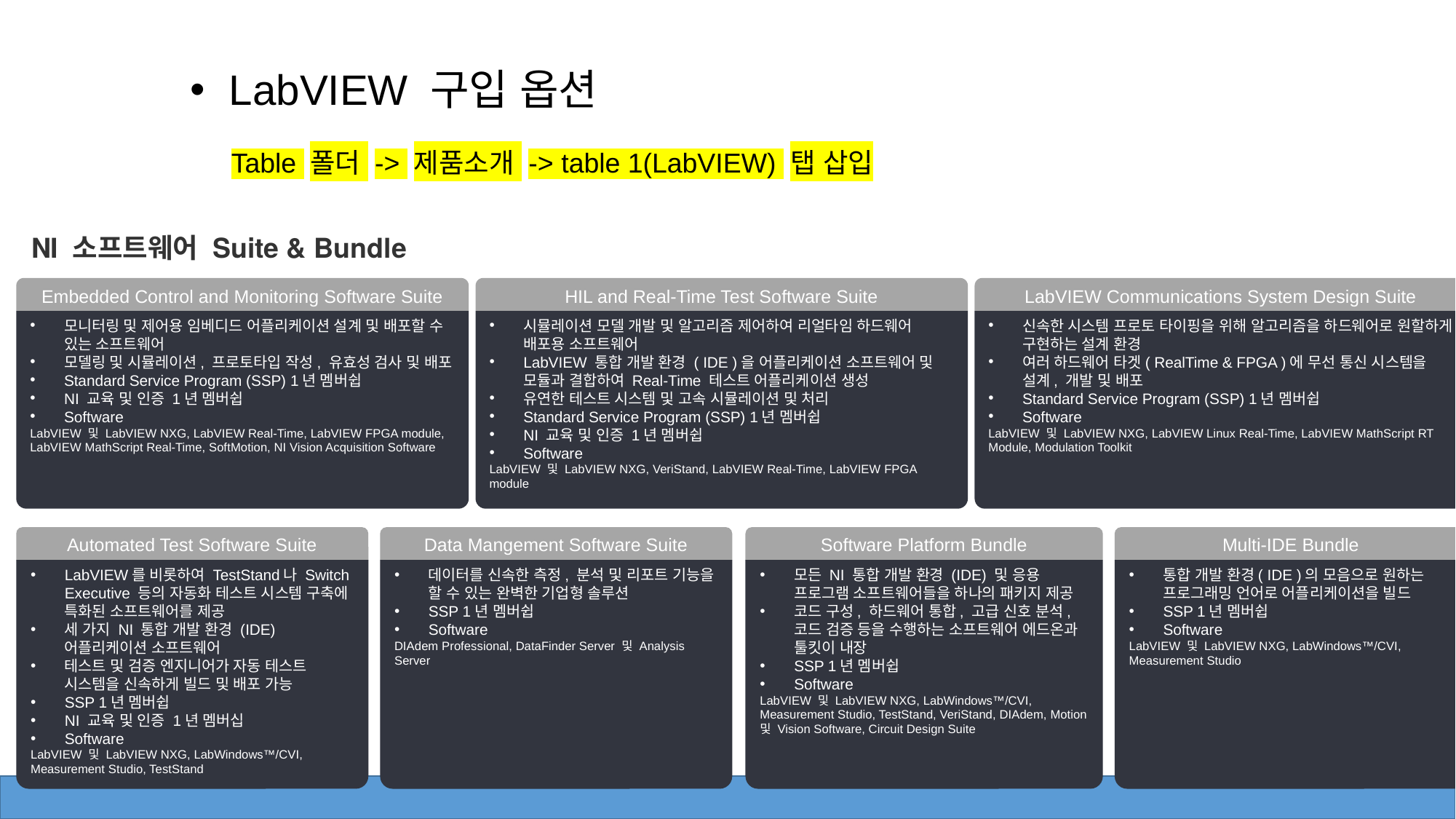

LabVIEW 구입 옵션

Table 폴더 -> 제품소개 -> table 1(LabVIEW) 탭 삽입
NI 소프트웨어 Suite & Bundle
Embedded Control and Monitoring Software Suite
HIL and Real-Time Test Software Suite
LabVIEW Communications System Design Suite
모니터링 및 제어용 임베디드 어플리케이션 설계 및 배포할 수 있는 소프트웨어
모델링 및 시뮬레이션, 프로토타입 작성, 유효성 검사 및 배포
Standard Service Program (SSP) 1년 멤버쉽
NI 교육 및 인증 1년 멤버쉽
Software
LabVIEW 및 LabVIEW NXG, LabVIEW Real-Time, LabVIEW FPGA module,
LabVIEW MathScript Real-Time, SoftMotion, NI Vision Acquisition Software
시뮬레이션 모델 개발 및 알고리즘 제어하여 리얼타임 하드웨어 배포용 소프트웨어
LabVIEW 통합 개발 환경 ( IDE )을 어플리케이션 소프트웨어 및 모듈과 결합하여 Real-Time 테스트 어플리케이션 생성
유연한 테스트 시스템 및 고속 시뮬레이션 및 처리
Standard Service Program (SSP) 1년 멤버쉽
NI 교육 및 인증 1년 멤버쉽
Software
LabVIEW 및 LabVIEW NXG, VeriStand, LabVIEW Real-Time, LabVIEW FPGA module

신속한 시스템 프로토 타이핑을 위해 알고리즘을 하드웨어로 원할하게 구현하는 설계 환경
여러 하드웨어 타겟( RealTime & FPGA )에 무선 통신 시스템을 설계, 개발 및 배포
Standard Service Program (SSP) 1년 멤버쉽
Software
LabVIEW 및 LabVIEW NXG, LabVIEW Linux Real-Time, LabVIEW MathScript RT Module, Modulation Toolkit
Automated Test Software Suite
Data Mangement Software Suite
Software Platform Bundle
Multi-IDE Bundle
LabVIEW를 비롯하여 TestStand나 Switch Executive 등의 자동화 테스트 시스템 구축에 특화된 소프트웨어를 제공
세 가지 NI 통합 개발 환경 (IDE) 어플리케이션 소프트웨어
테스트 및 검증 엔지니어가 자동 테스트 시스템을 신속하게 빌드 및 배포 가능
SSP 1년 멤버쉽
NI 교육 및 인증 1년 멤버십
Software
LabVIEW 및 LabVIEW NXG, LabWindows™/CVI, Measurement Studio, TestStand
데이터를 신속한 측정, 분석 및 리포트 기능을 할 수 있는 완벽한 기업형 솔루션
SSP 1년 멤버쉽
Software
DIAdem Professional, DataFinder Server 및 Analysis Server
모든 NI 통합 개발 환경 (IDE) 및 응용 프로그램 소프트웨어들을 하나의 패키지 제공
코드 구성, 하드웨어 통합, 고급 신호 분석, 코드 검증 등을 수행하는 소프트웨어 에드온과 툴킷이 내장
SSP 1년 멤버쉽
Software
LabVIEW 및 LabVIEW NXG, LabWindows™/CVI, Measurement Studio, TestStand, VeriStand, DIAdem, Motion 및 Vision Software, Circuit Design Suite
통합 개발 환경( IDE )의 모음으로 원하는 프로그래밍 언어로 어플리케이션을 빌드
SSP 1년 멤버쉽
Software
LabVIEW 및 LabVIEW NXG, LabWindows™/CVI, Measurement Studio